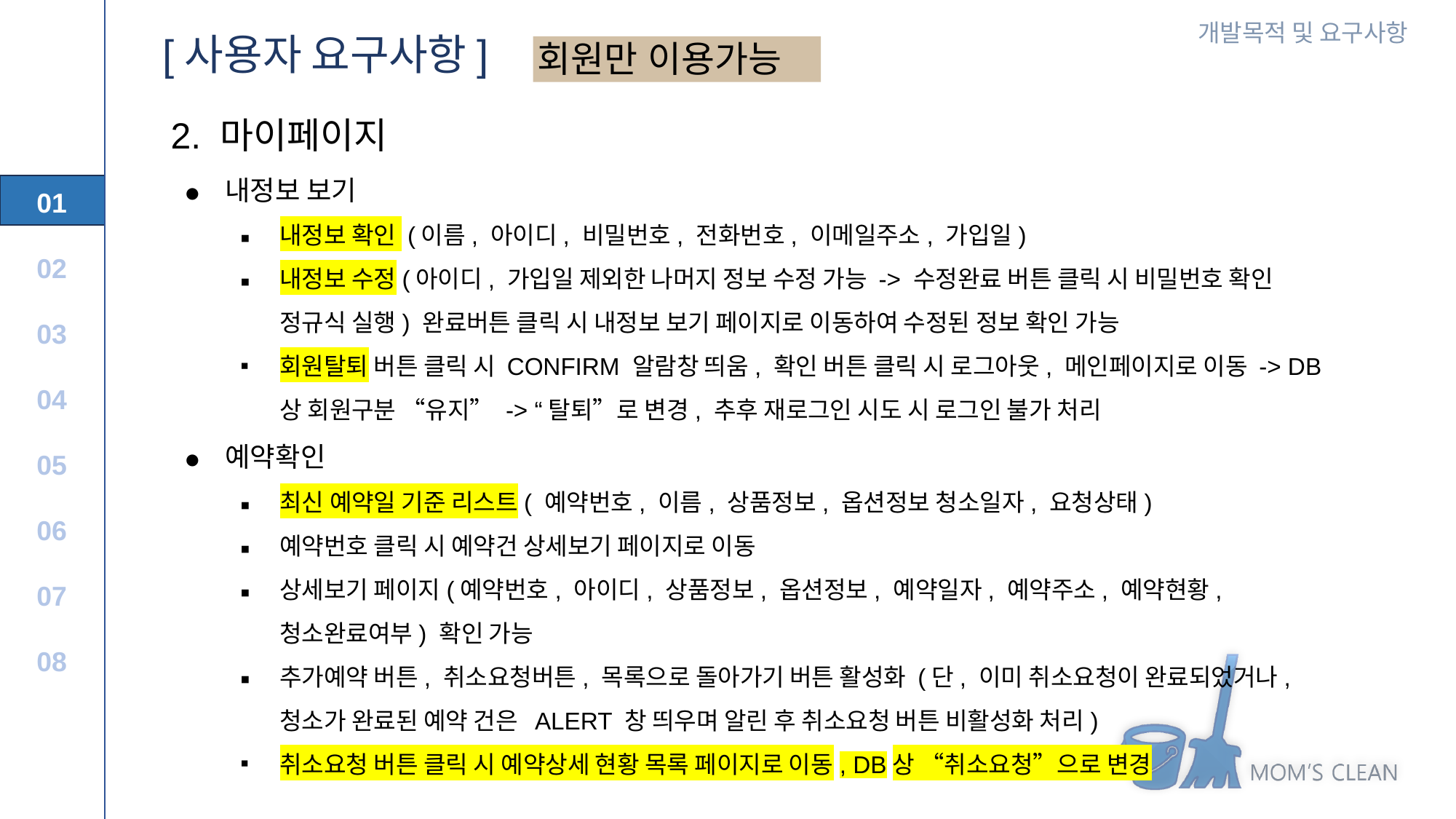

[사용자 요구사항]

회원만 이용가능

2. 마이페이지
내정보 보기
내정보 확인 (이름, 아이디, 비밀번호, 전화번호, 이메일주소, 가입일)
내정보 수정(아이디, 가입일 제외한 나머지 정보 수정 가능 -> 수정완료 버튼 클릭 시 비밀번호 확인 정규식 실행) 완료버튼 클릭 시 내정보 보기 페이지로 이동하여 수정된 정보 확인 가능
회원탈퇴 버튼 클릭 시 CONFIRM 알람창 띄움, 확인 버튼 클릭 시 로그아웃, 메인페이지로 이동 -> DB상 회원구분 “유지” -> “탈퇴”로 변경, 추후 재로그인 시도 시 로그인 불가 처리
예약확인
최신 예약일 기준 리스트( 예약번호, 이름, 상품정보, 옵션정보 청소일자, 요청상태)
예약번호 클릭 시 예약건 상세보기 페이지로 이동
상세보기 페이지(예약번호, 아이디, 상품정보, 옵션정보, 예약일자, 예약주소, 예약현황, 청소완료여부) 확인 가능
추가예약 버튼, 취소요청버튼, 목록으로 돌아가기 버튼 활성화 (단, 이미 취소요청이 완료되었거나, 청소가 완료된 예약 건은  ALERT 창 띄우며 알린 후 취소요청 버튼 비활성화 처리)
취소요청 버튼 클릭 시 예약상세 현황 목록 페이지로 이동, DB상 “취소요청”으로 변경